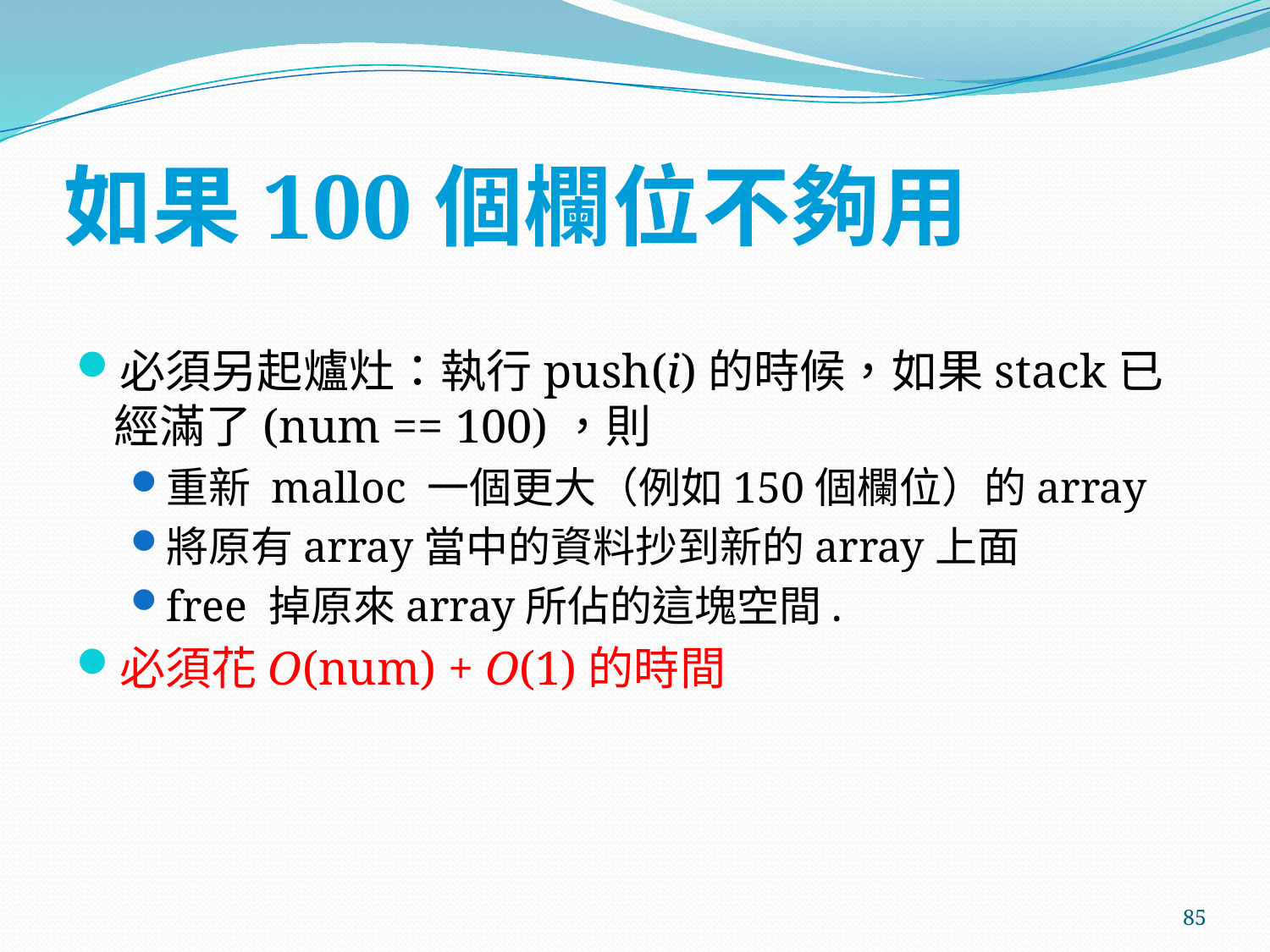

# 如果100個欄位不夠用
必須另起爐灶：執行push(i)的時候，如果stack已經滿了(num == 100)，則
重新 malloc 一個更大（例如150個欄位）的array
將原有array當中的資料抄到新的array上面
free 掉原來array所佔的這塊空間.
必須花O(num) + O(1)的時間
85